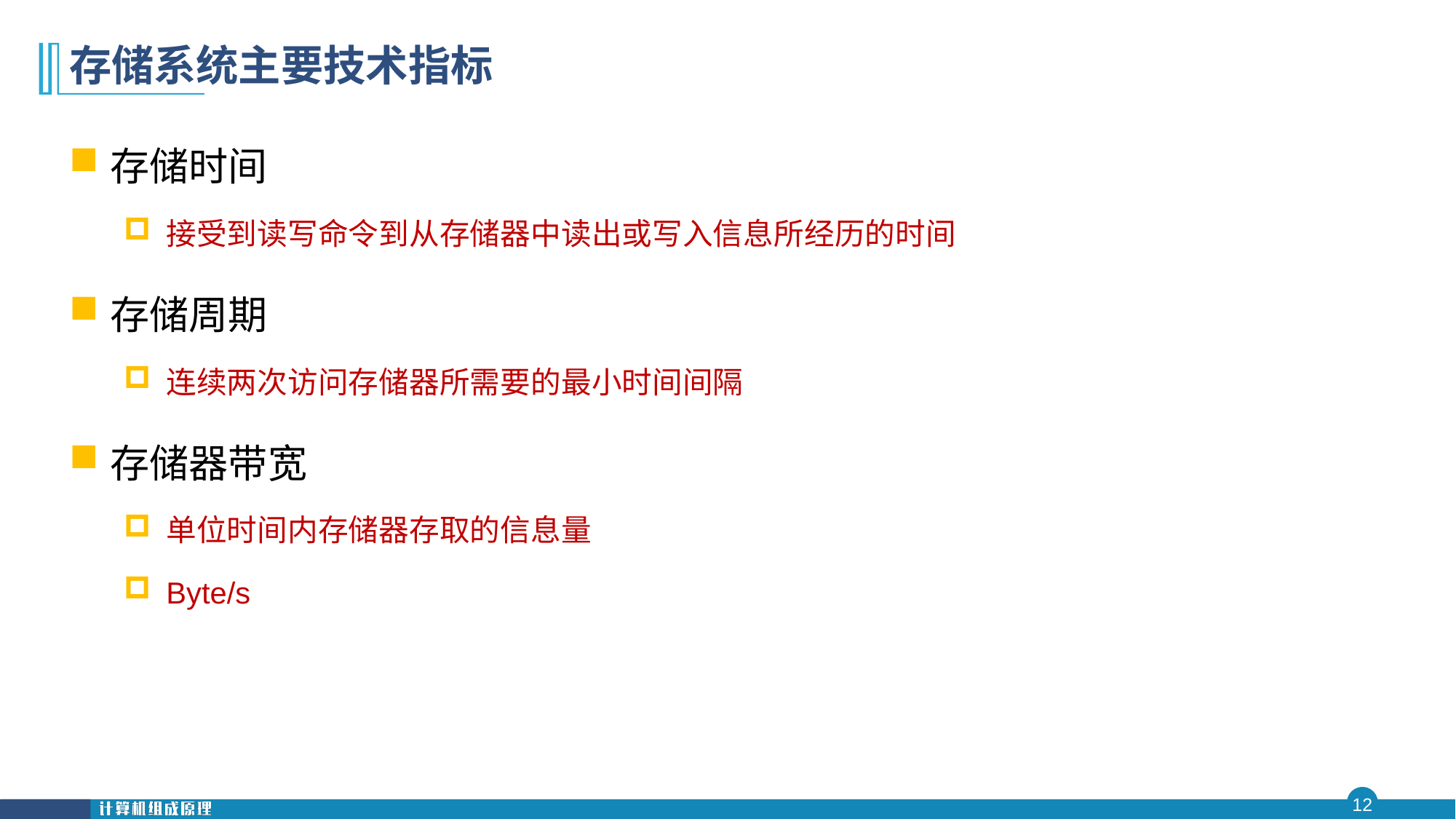

# 存储系统主要技术指标
存储时间
接受到读写命令到从存储器中读出或写入信息所经历的时间
存储周期
连续两次访问存储器所需要的最小时间间隔
存储器带宽
单位时间内存储器存取的信息量
Byte/s